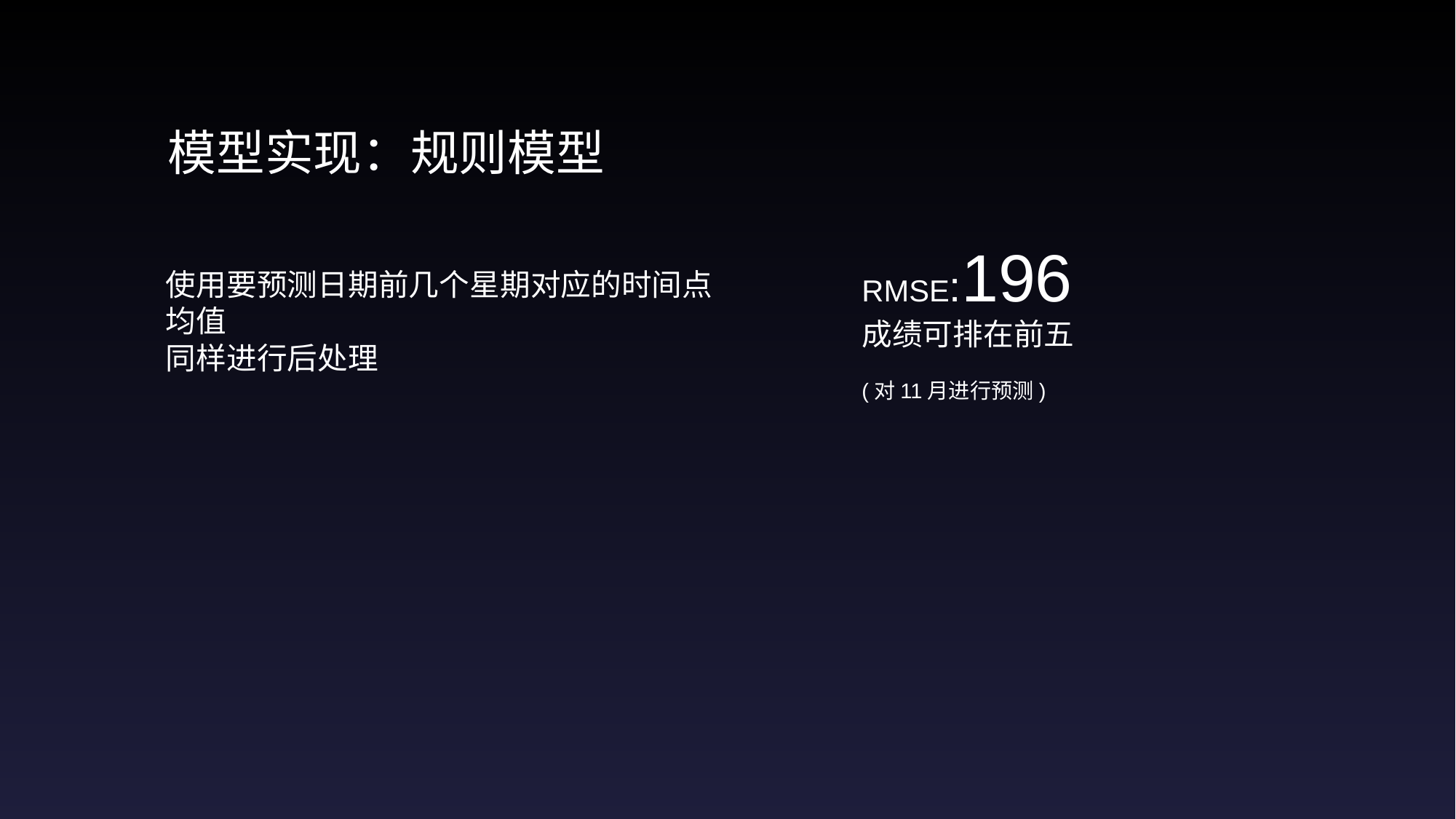

模型实现：规则模型
RMSE:196
成绩可排在前五

(对11月进行预测)
使用要预测日期前几个星期对应的时间点均值
同样进行后处理